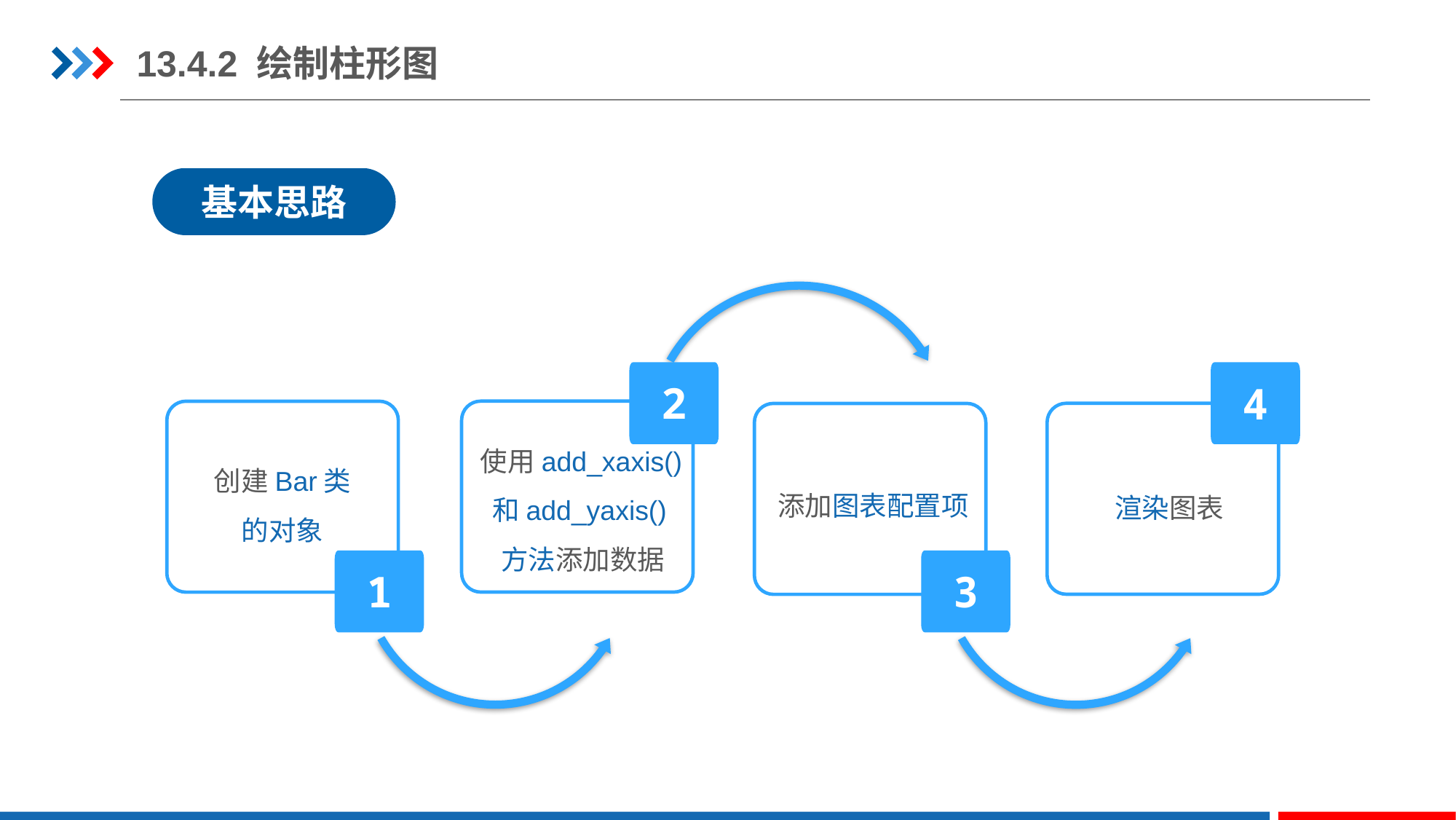

13.4.2 绘制柱形图
基本思路

2
4

使用add_xaxis()和add_yaxis()方法添加数据

创建Bar类
的对象
添加图表配置项
渲染图表

1
3